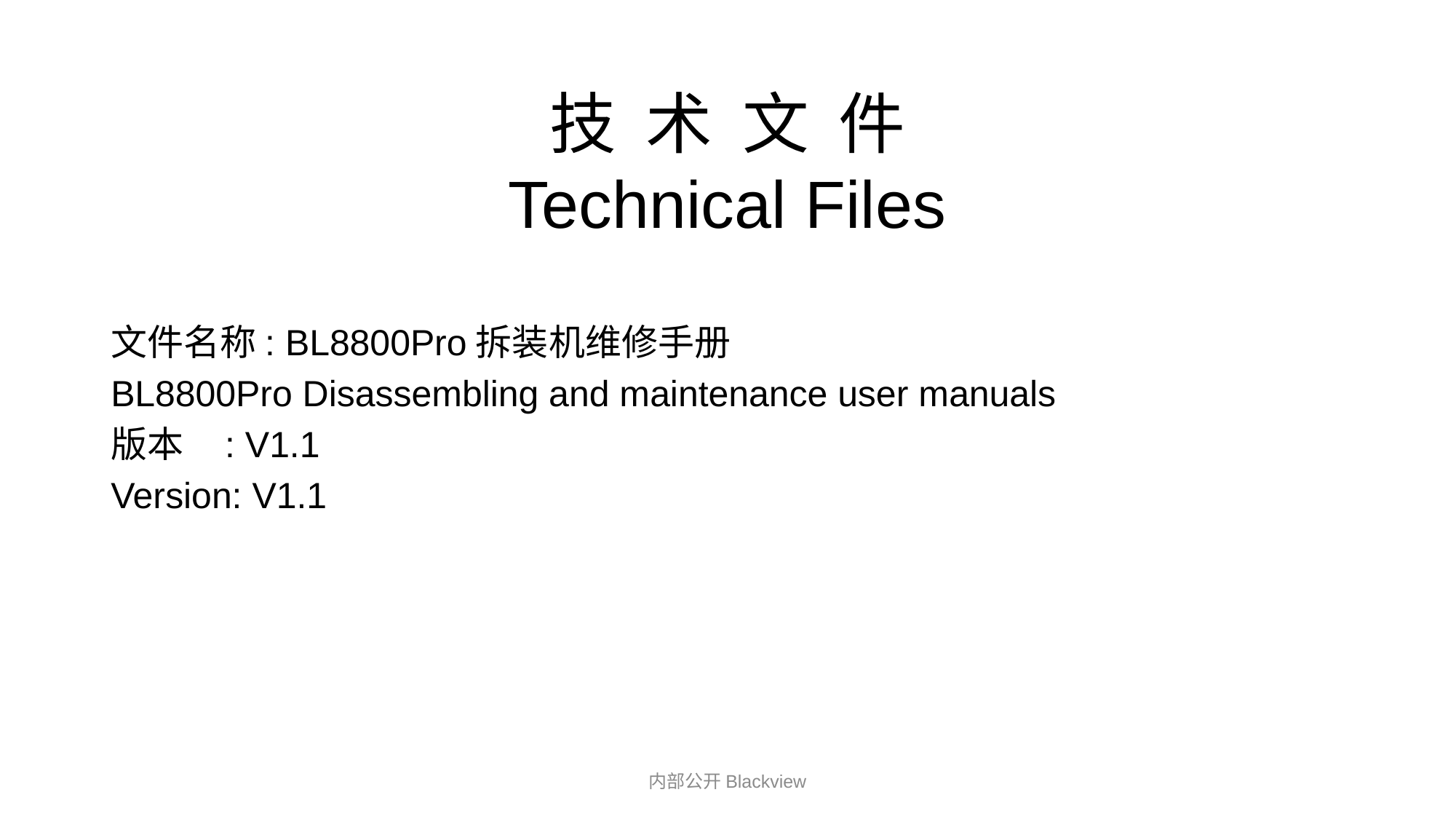

技  术  文  件
Technical Files
文件名称: BL8800Pro拆装机维修手册
BL8800Pro Disassembling and maintenance user manuals
版本    : V1.1
Version: V1.1
部门：
姓名：
日期：
2
内部公开Blackview